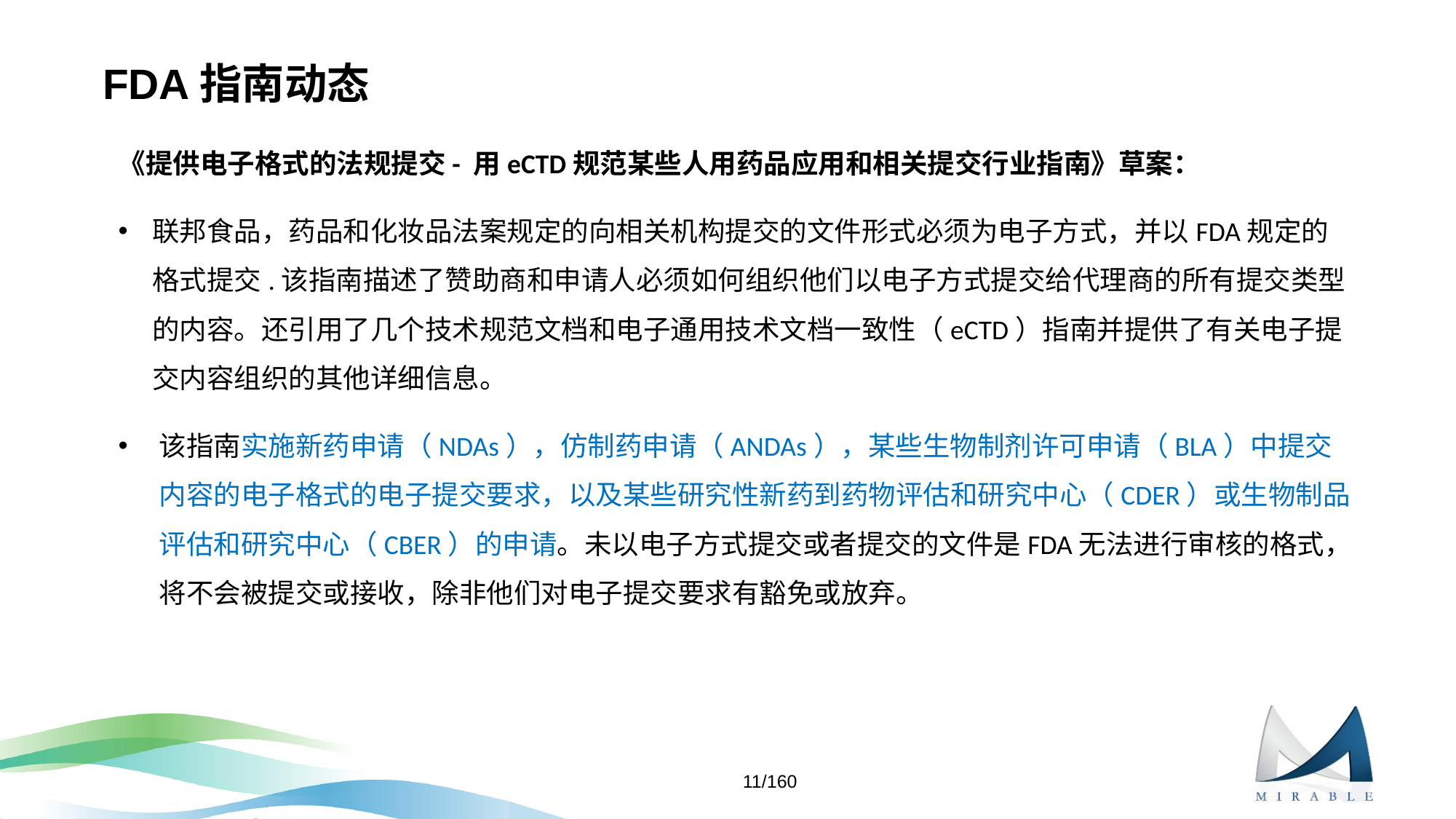

# FDA指南动态
《提供电子格式的法规提交- 用eCTD规范某些人用药品应用和相关提交行业指南》草案：
联邦食品，药品和化妆品法案规定的向相关机构提交的文件形式必须为电子方式，并以FDA规定的格式提交.该指南描述了赞助商和申请人必须如何组织他们以电子方式提交给代理商的所有提交类型的内容。还引用了几个技术规范文档和电子通用技术文档一致性（eCTD）指南并提供了有关电子提交内容组织的其他详细信息。
该指南实施新药申请（NDAs），仿制药申请（ANDAs），某些生物制剂许可申请（BLA）中提交内容的电子格式的电子提交要求，以及某些研究性新药到药物评估和研究中心（CDER）或生物制品评估和研究中心（CBER）的申请。未以电子方式提交或者提交的文件是FDA无法进行审核的格式，将不会被提交或接收，除非他们对电子提交要求有豁免或放弃。
11/160